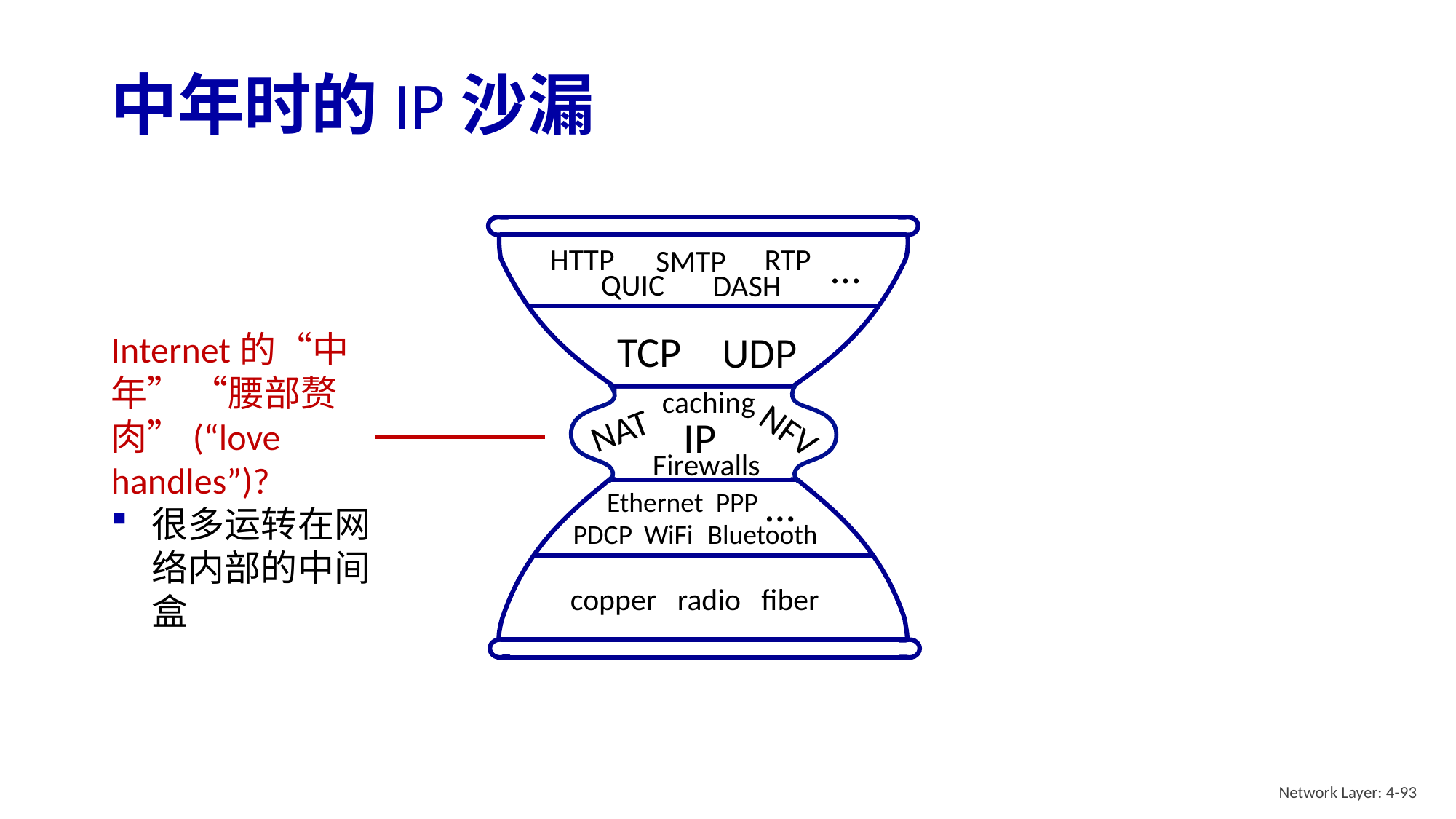

# 中年时的IP沙漏

HTTP
RTP
…
SMTP
QUIC
DASH
TCP
UDP
IP
…
Ethernet
PPP
Bluetooth
WiFi
PDCP
copper   radio   fiber

Internet的“中年” “腰部赘肉”(“love handles”)?
很多运转在网络内部的中间盒
caching
NAT
NFV
Firewalls

Network Layer: 4-93